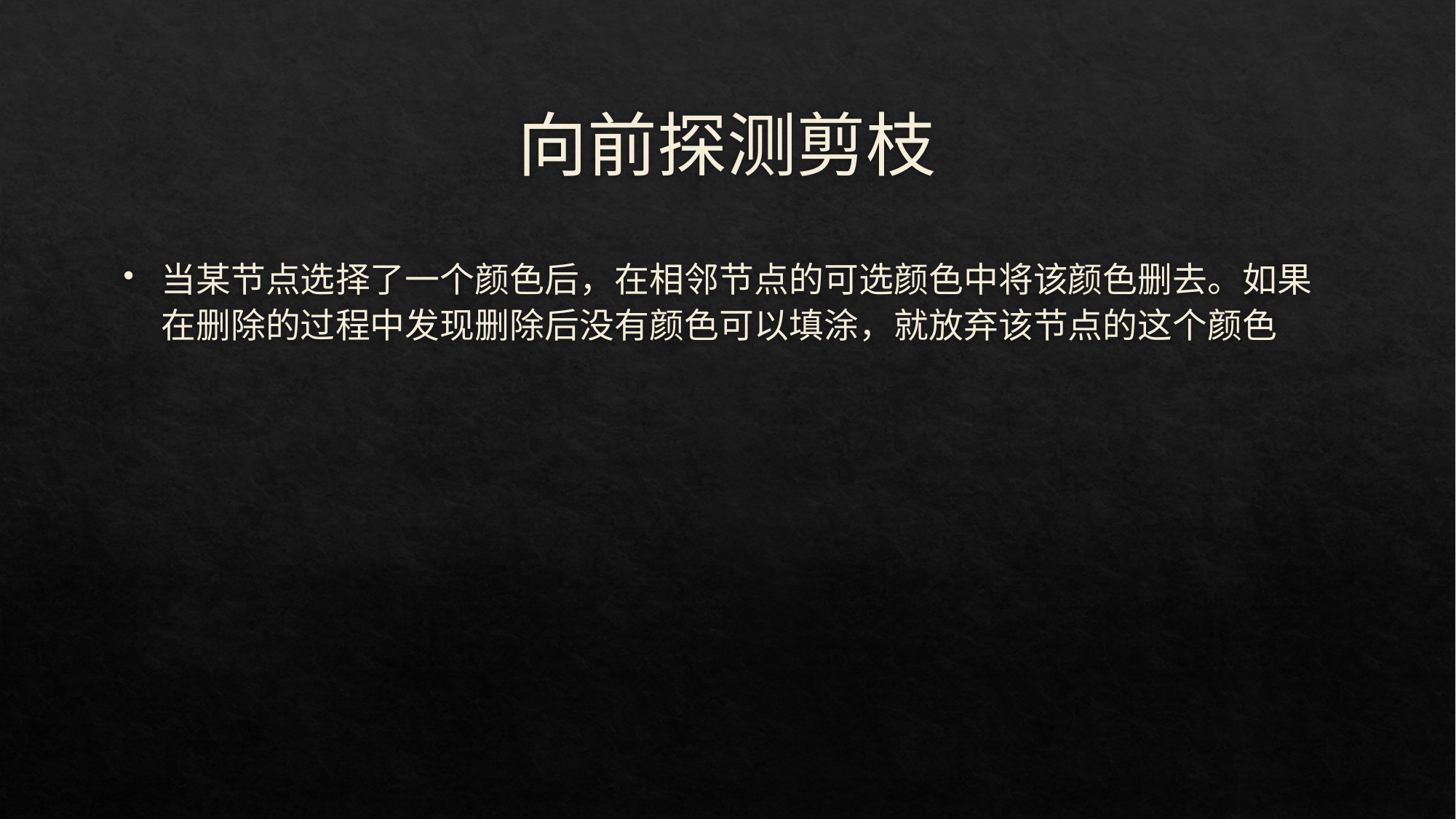

# 向前探测剪枝
当某节点选择了一个颜色后，在相邻节点的可选颜色中将该颜色删去。如果在删除的过程中发现删除后没有颜色可以填涂，就放弃该节点的这个颜色